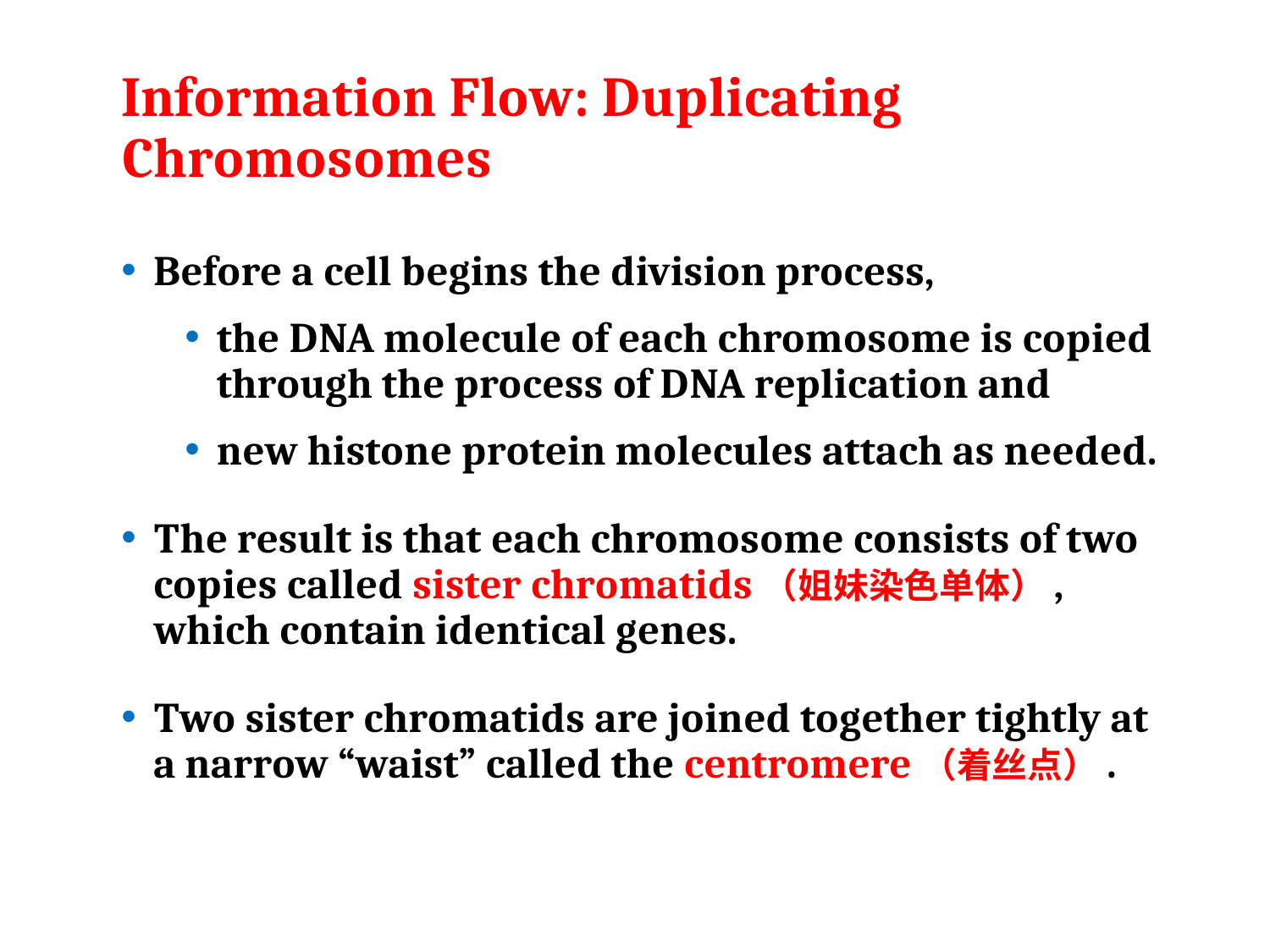

# Information Flow: Duplicating Chromosomes
Before a cell begins the division process,
the DNA molecule of each chromosome is copied through the process of DNA replication and
new histone protein molecules attach as needed.
The result is that each chromosome consists of two copies called sister chromatids（姐妹染色单体）, which contain identical genes.
Two sister chromatids are joined together tightly at a narrow “waist” called the centromere（着丝点）.